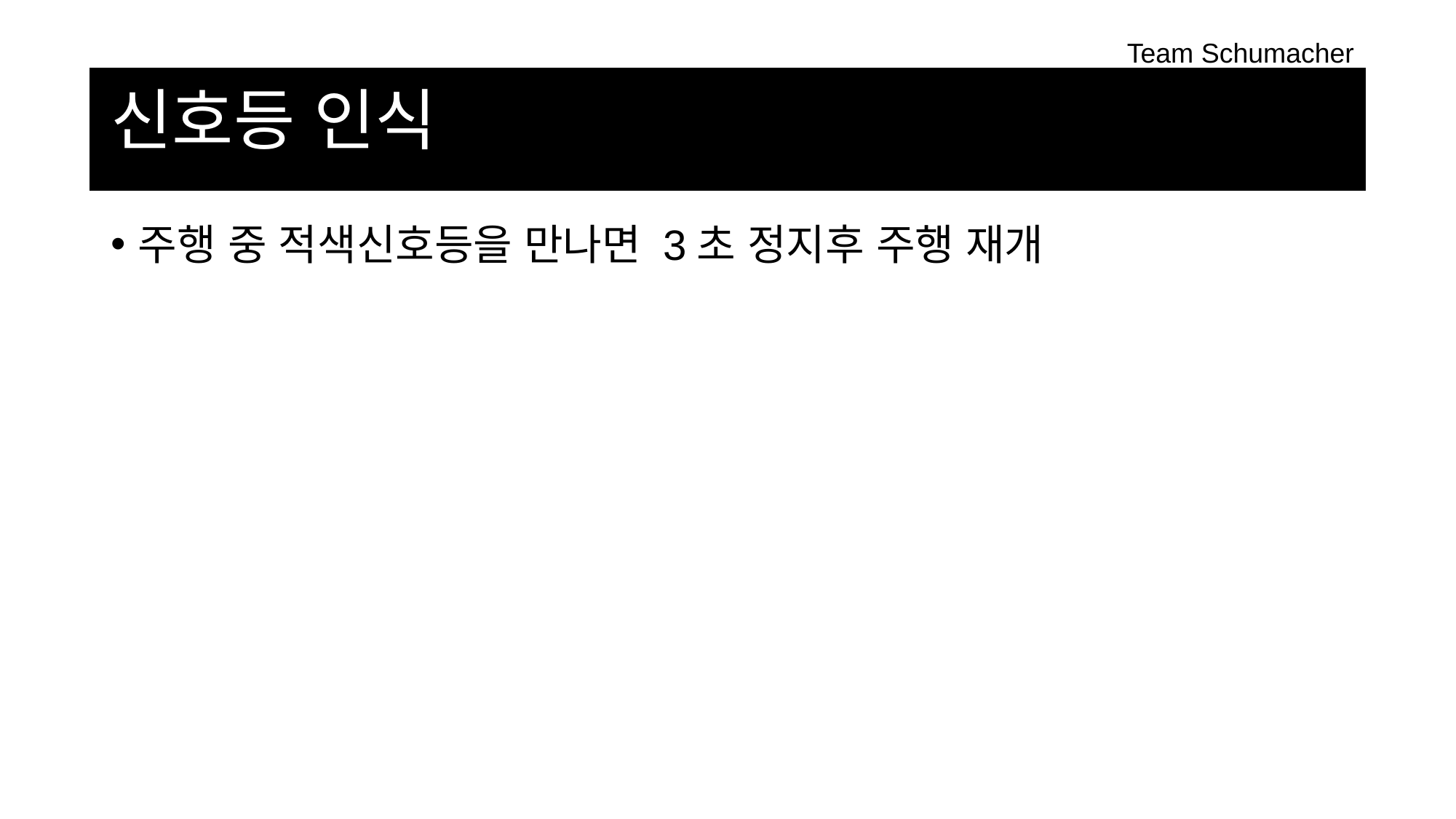

Team Schumacher
# 신호등 인식

주행 중 적색신호등을 만나면 3초 정지후 주행 재개